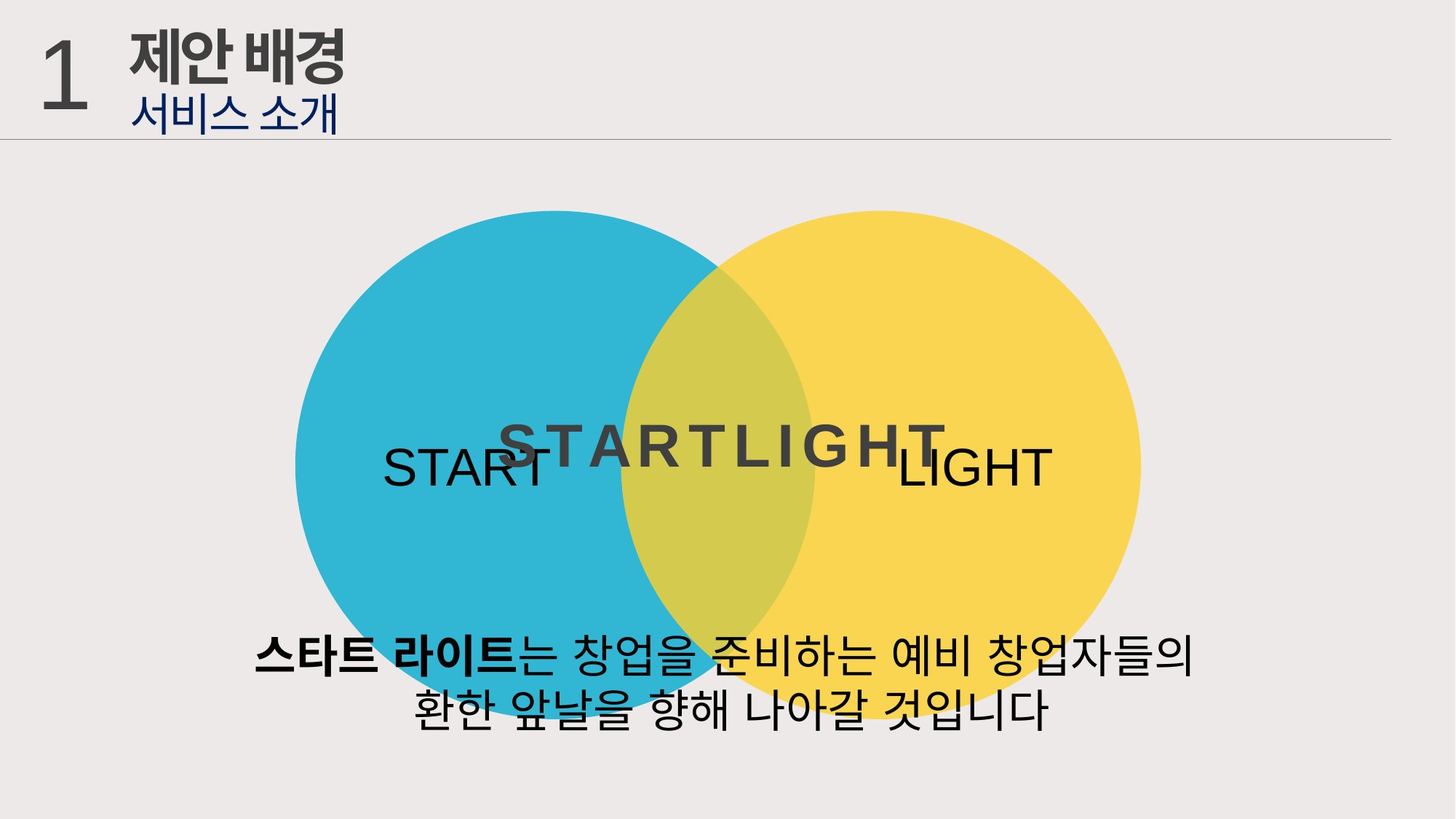

1
제안 배경
서비스 소개

START

 LIGHT

S T A R T L I G H T
스타트 라이트는 창업을 준비하는 예비 창업자들의
환한 앞날을 향해 나아갈 것입니다